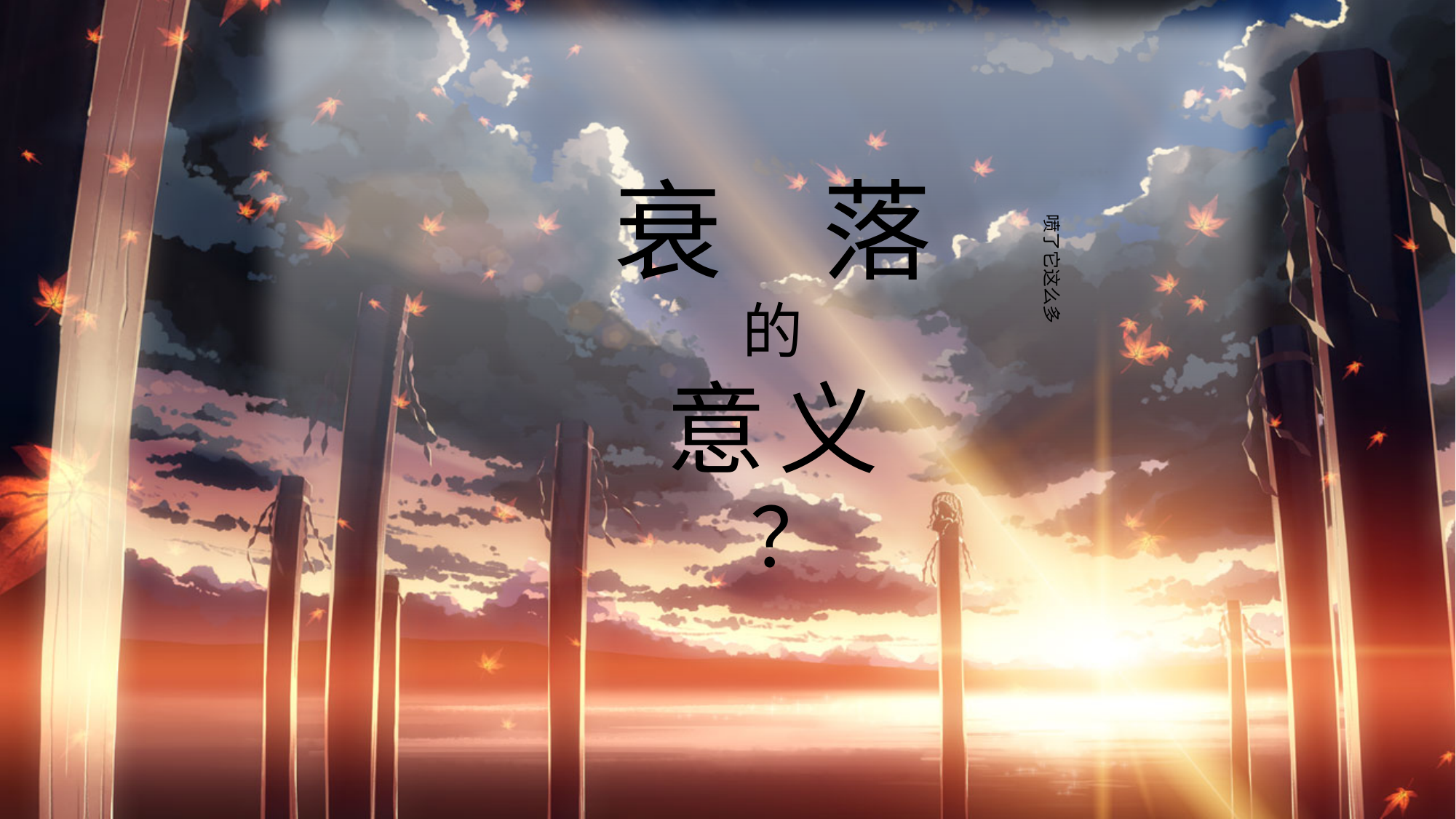

衰     落
的
意 义
 ？

喷了它这么多